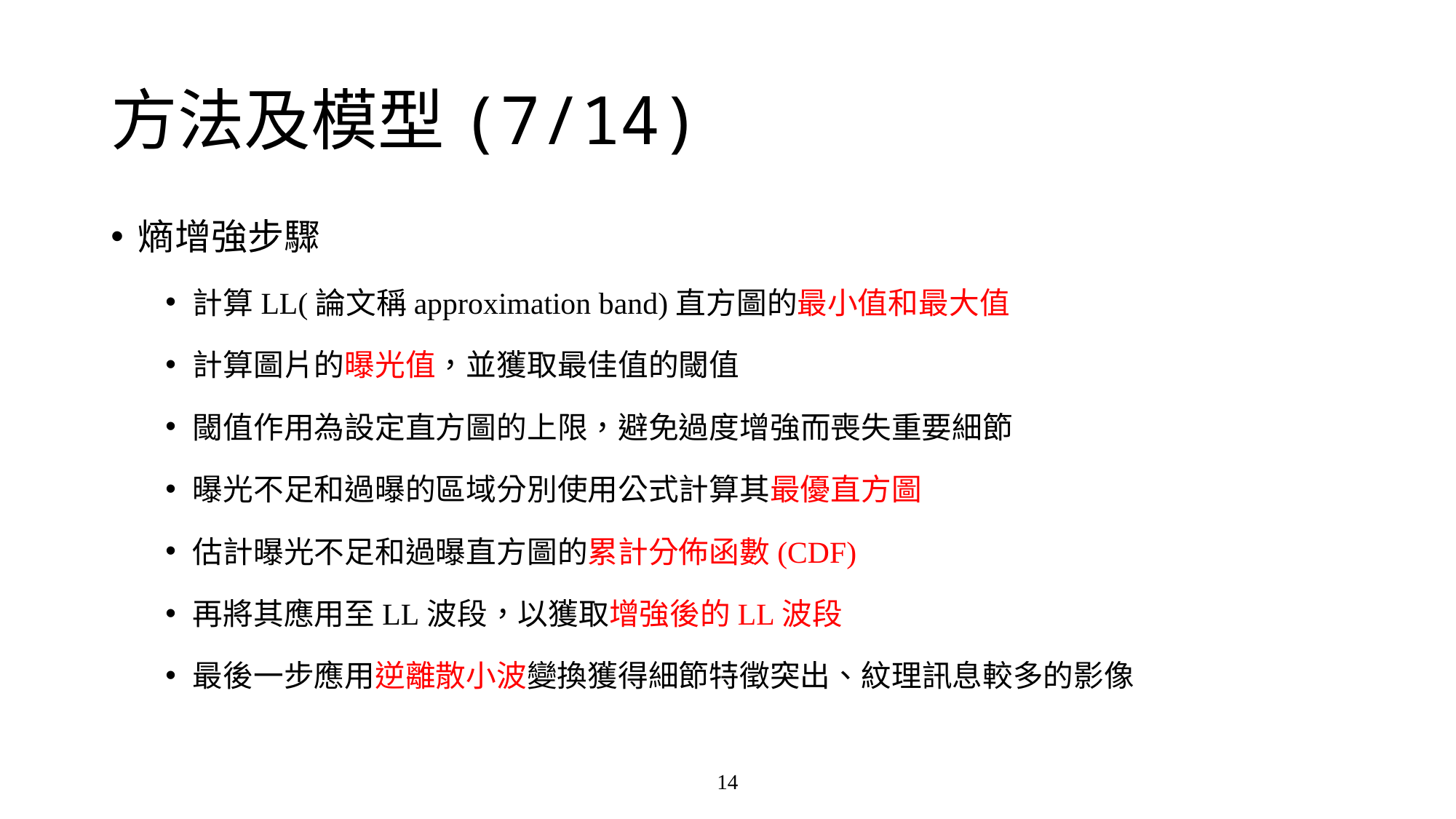

# 方法及模型(7/14)
熵增強步驟
計算LL(論文稱approximation band)直方圖的最小值和最大值
計算圖片的曝光值，並獲取最佳值的閾值
閾值作用為設定直方圖的上限，避免過度增強而喪失重要細節
曝光不足和過曝的區域分別使用公式計算其最優直方圖
估計曝光不足和過曝直方圖的累計分佈函數(CDF)
再將其應用至LL波段，以獲取增強後的LL波段
最後一步應用逆離散小波變換獲得細節特徵突出、紋理訊息較多的影像

14